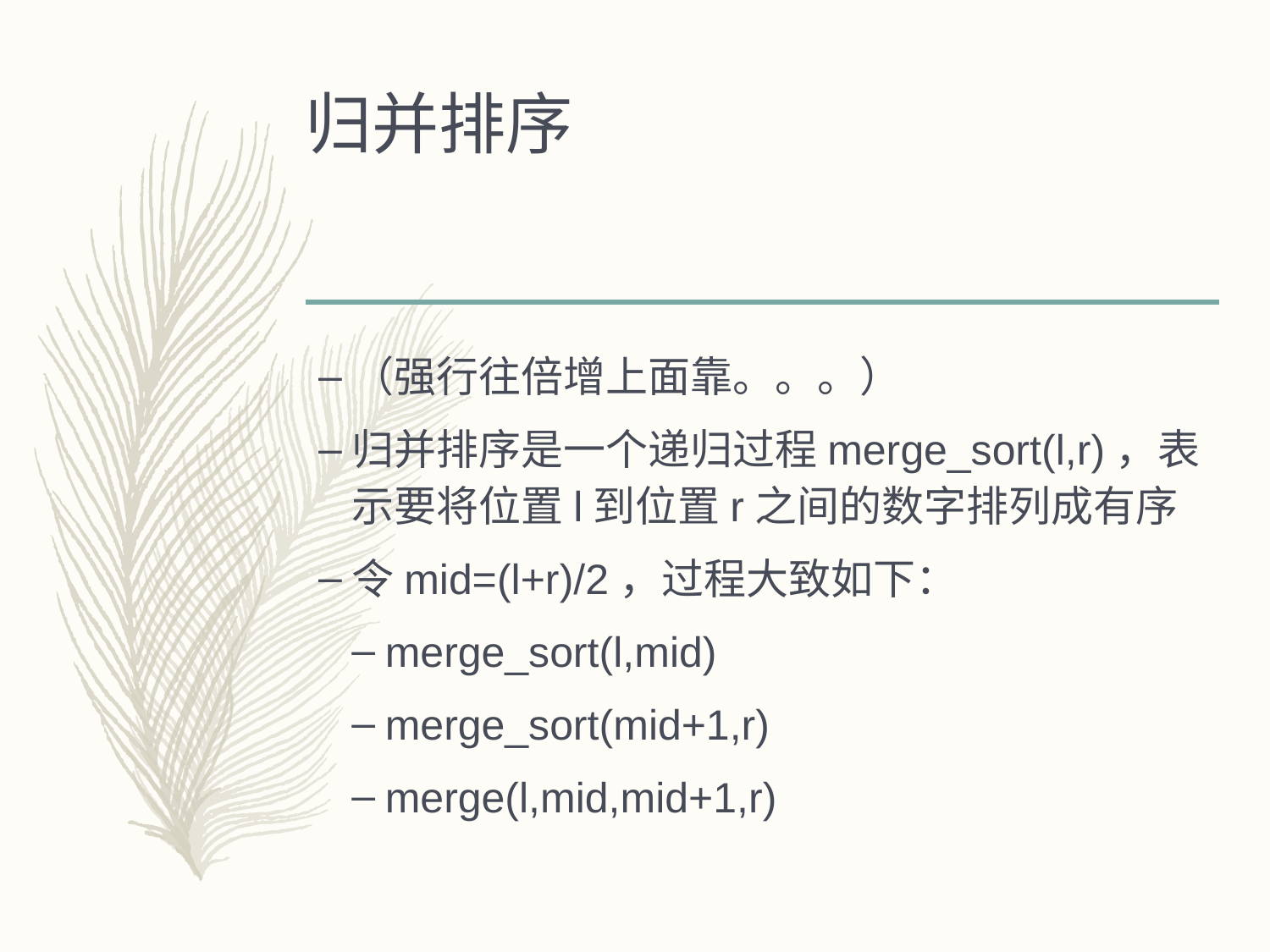

# 归并排序
（强行往倍增上面靠。。。）
归并排序是一个递归过程merge_sort(l,r)，表示要将位置l到位置r之间的数字排列成有序
令mid=(l+r)/2，过程大致如下：
merge_sort(l,mid)
merge_sort(mid+1,r)
merge(l,mid,mid+1,r)